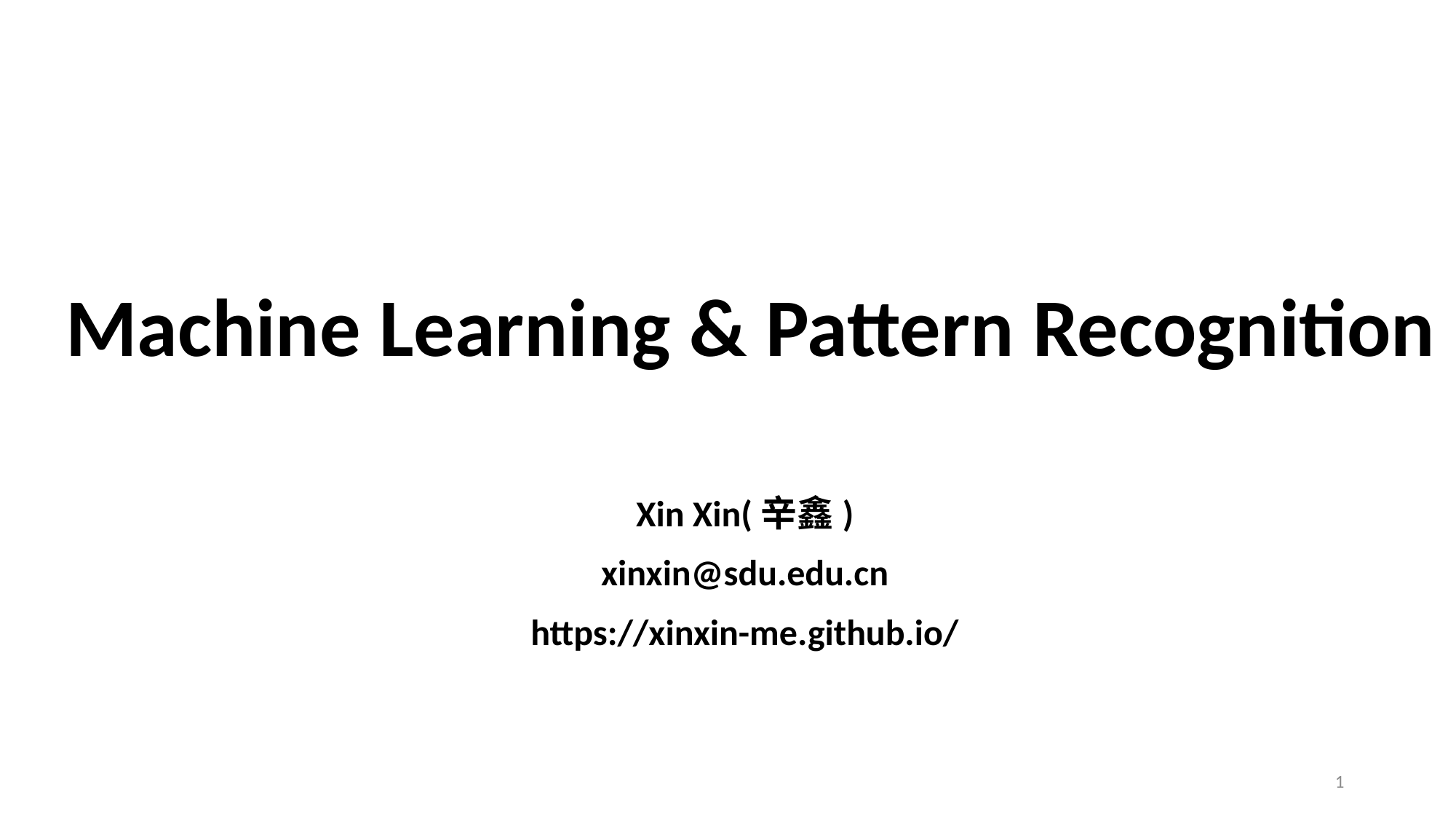

Machine Learning & Pattern Recognition
Xin Xin(辛鑫)
xinxin@sdu.edu.cn
https://xinxin-me.github.io/
1